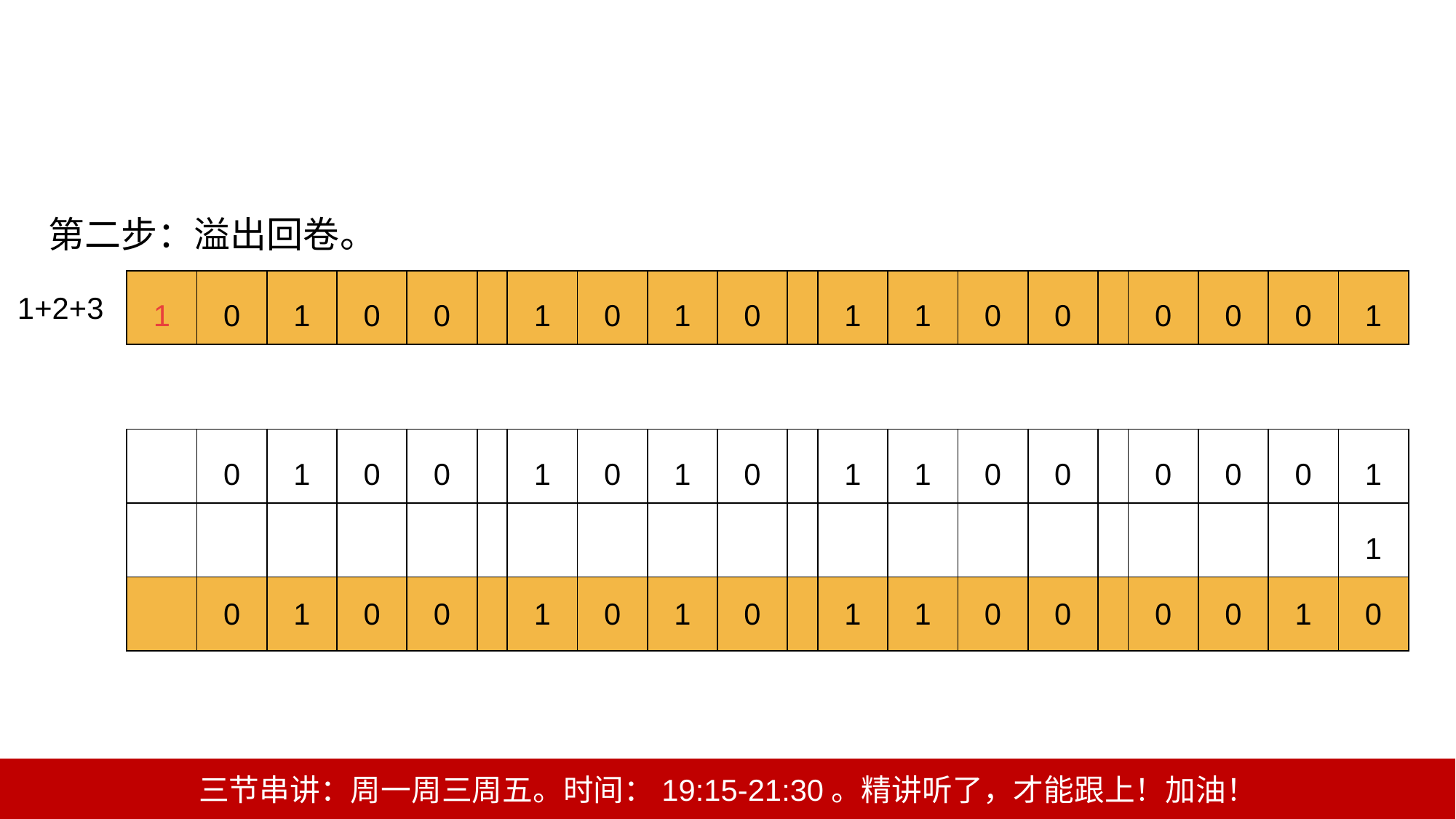

第二步：溢出回卷。
| 1 | 0 | 1 | 0 | 0 |  | 1 | 0 | 1 | 0 |  | 1 | 1 | 0 | 0 |  | 0 | 0 | 0 | 1 |
| --- | --- | --- | --- | --- | --- | --- | --- | --- | --- | --- | --- | --- | --- | --- | --- | --- | --- | --- | --- |
1+2+3
|  | 0 | 1 | 0 | 0 |  | 1 | 0 | 1 | 0 |  | 1 | 1 | 0 | 0 |  | 0 | 0 | 0 | 1 |
| --- | --- | --- | --- | --- | --- | --- | --- | --- | --- | --- | --- | --- | --- | --- | --- | --- | --- | --- | --- |
|  |  |  |  |  |  |  |  |  |  |  |  |  |  |  |  |  |  |  | 1 |
|  | 0 | 1 | 0 | 0 |  | 1 | 0 | 1 | 0 |  | 1 | 1 | 0 | 0 |  | 0 | 0 | 1 | 0 |

三节串讲：周一周三周五。时间：19:15-21:30。精讲听了，才能跟上！加油！